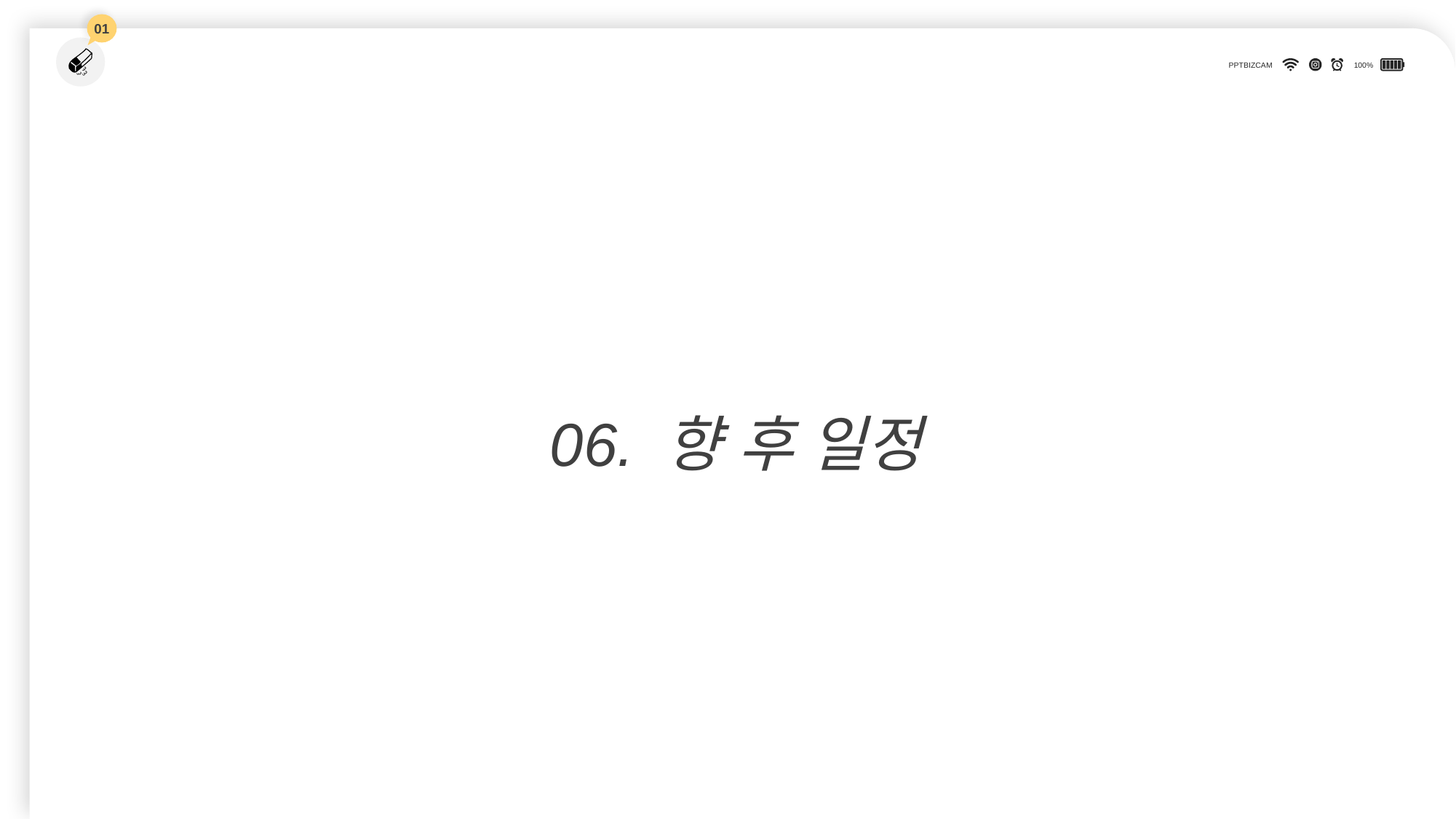

01
06. 향 후 일정

PPTBIZCAM
100%